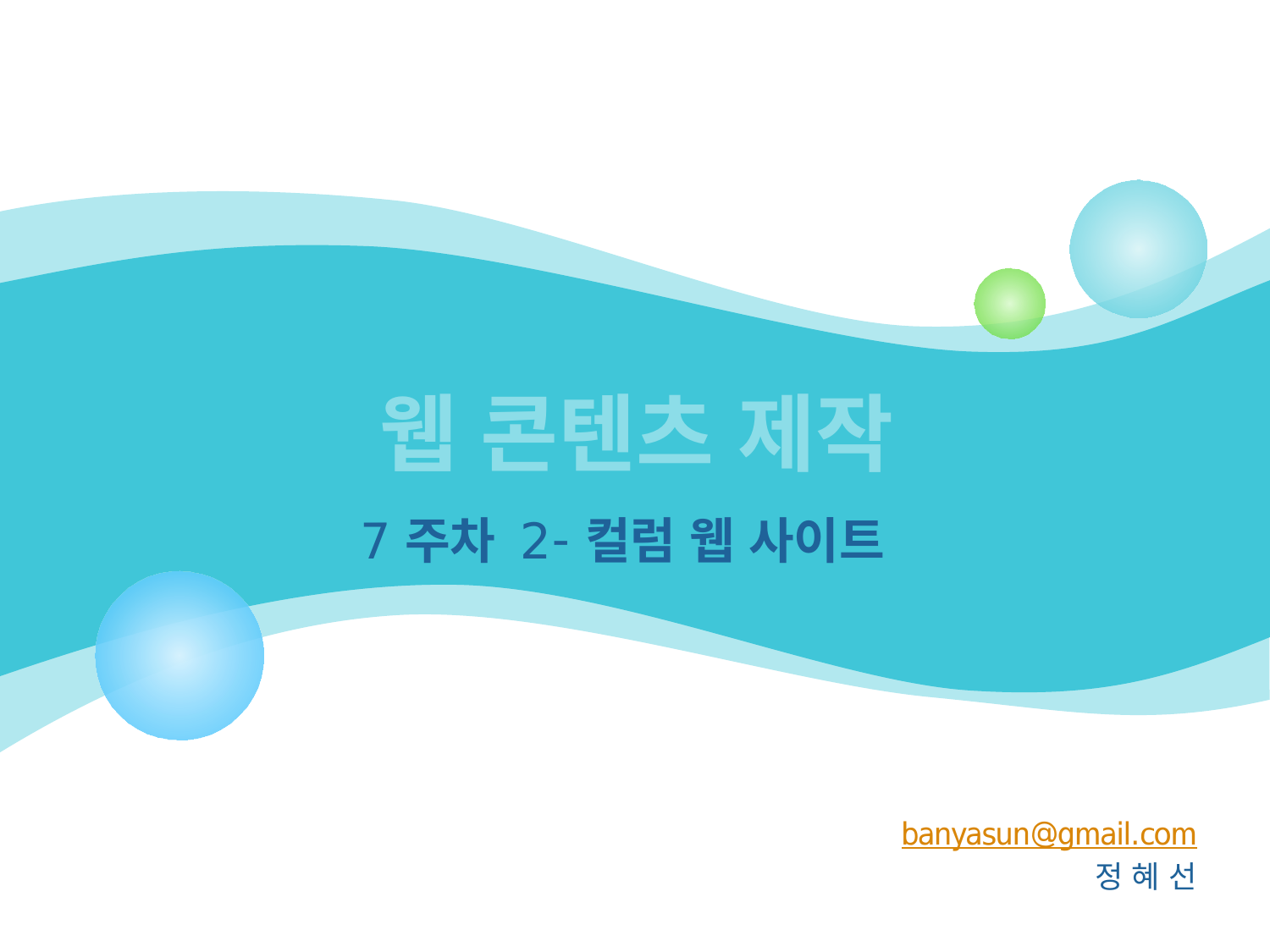

# 웹 콘텐츠 제작
7주차 2-컬럼 웹 사이트
banyasun@gmail.com
정 혜 선